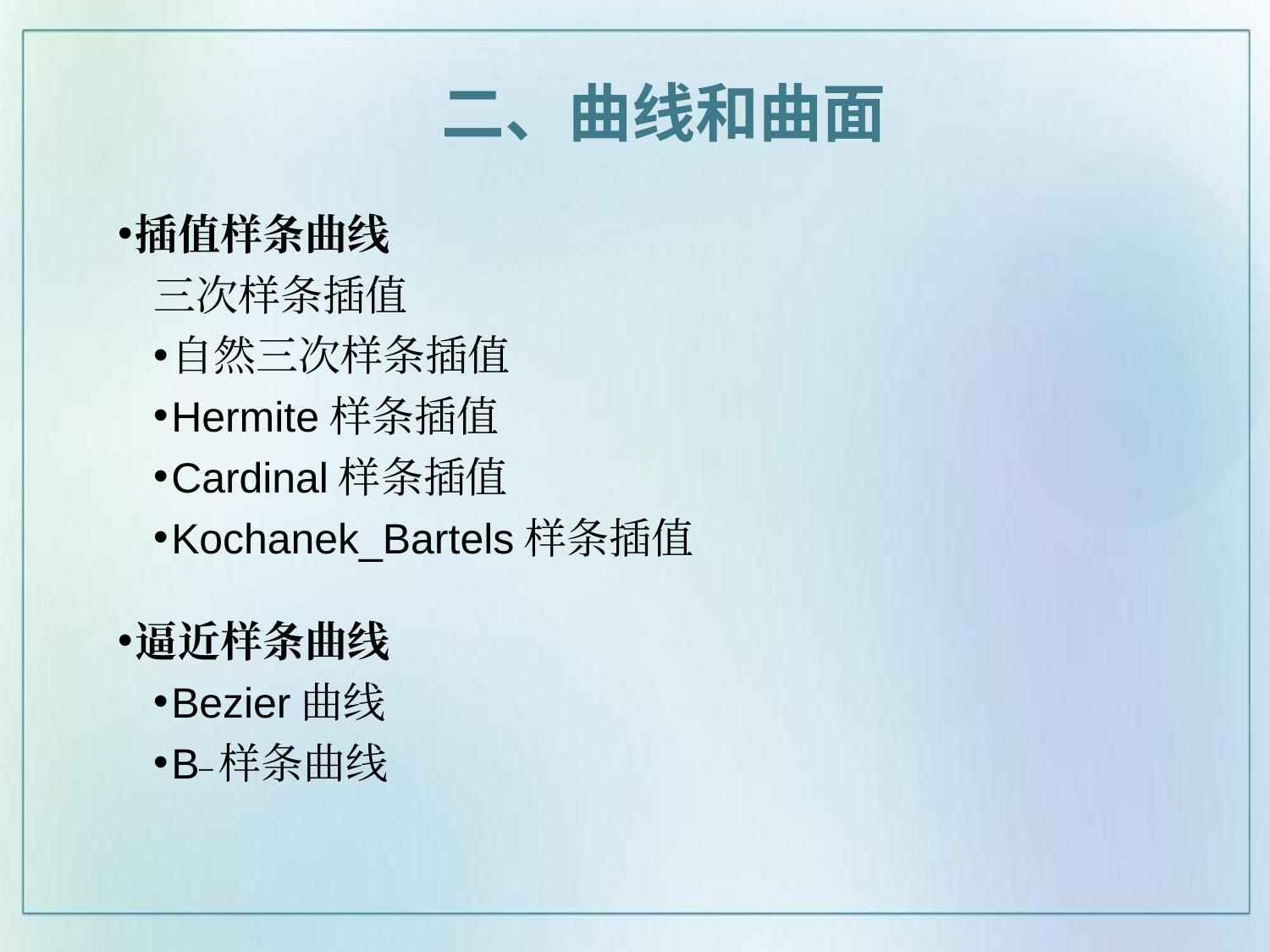

二、曲线和曲面
插值样条曲线
三次样条插值
自然三次样条插值
Hermite样条插值
Cardinal样条插值
Kochanek_Bartels样条插值
逼近样条曲线
Bezier曲线
B_样条曲线